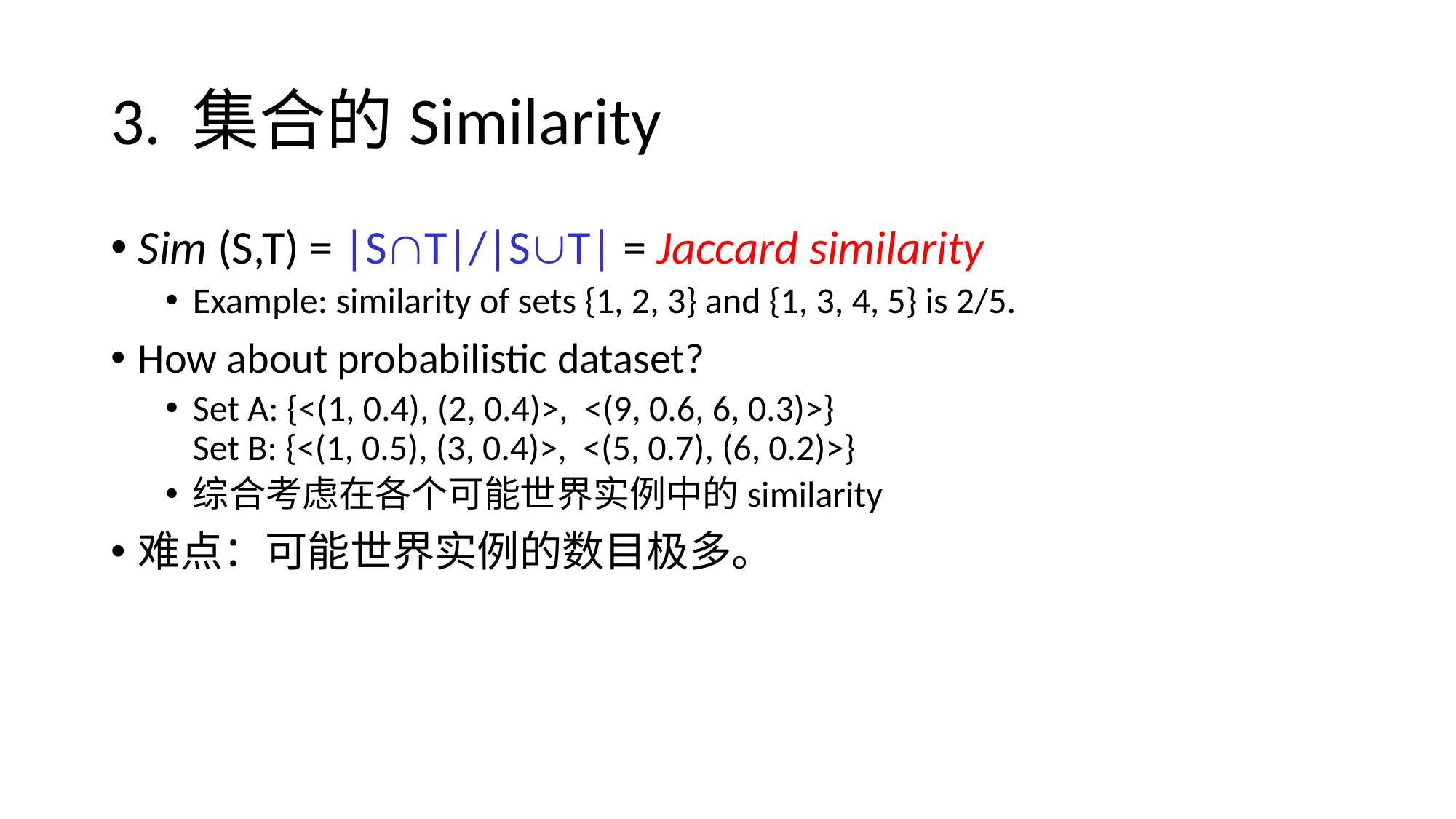

# 3. 集合的Similarity
Sim (S,T) = |S∩T|/|S∪T| = Jaccard similarity
Example: similarity of sets {1, 2, 3} and {1, 3, 4, 5} is 2/5.
How about probabilistic dataset?
Set A: {<(1, 0.4), (2, 0.4)>,  <(9, 0.6, 6, 0.3)>}
Set B: {<(1, 0.5), (3, 0.4)>,  <(5, 0.7), (6, 0.2)>}
综合考虑在各个可能世界实例中的similarity
难点：可能世界实例的数目极多。
93